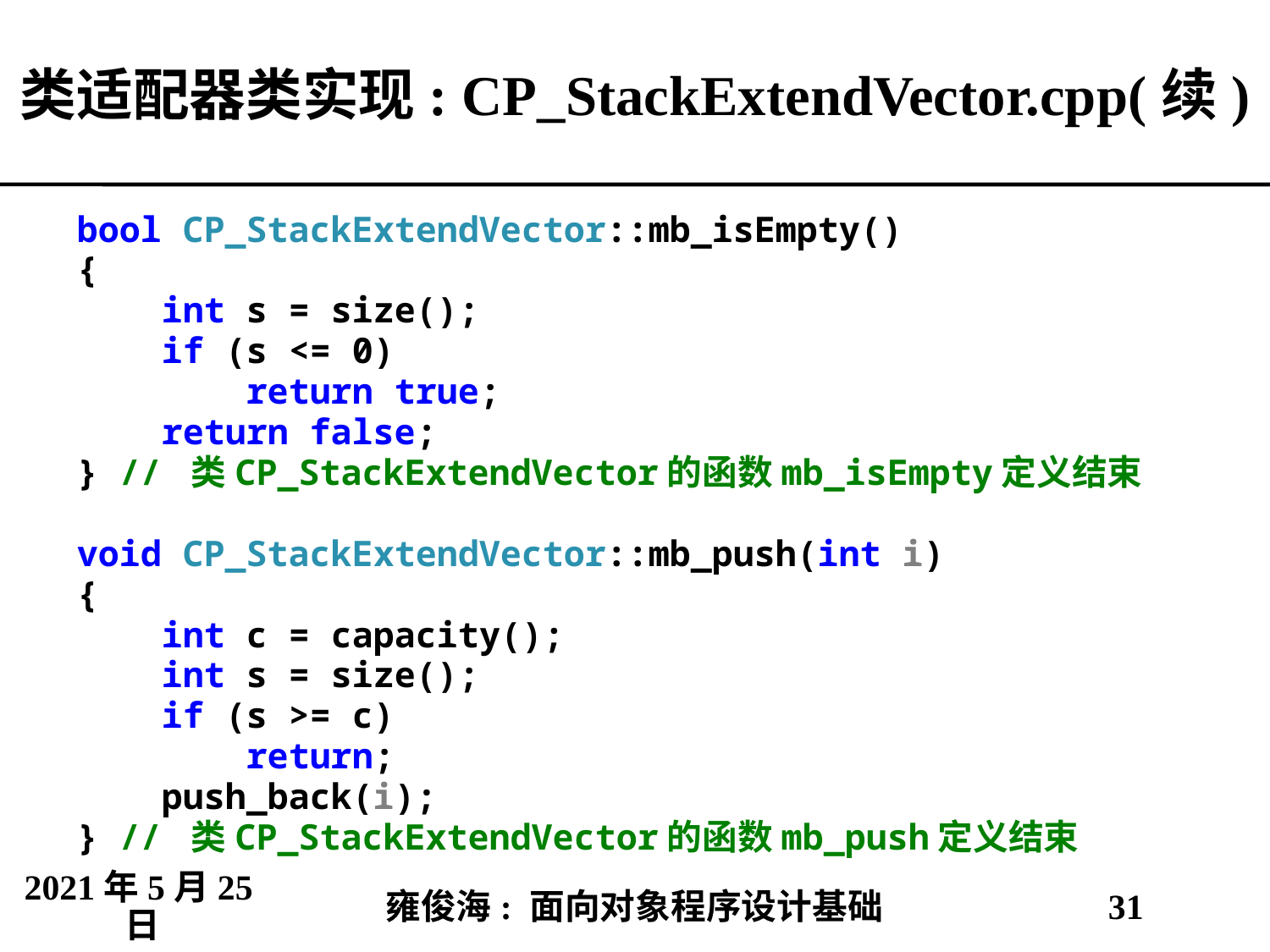

# 类适配器类实现: CP_StackExtendVector.cpp(续)

bool CP_StackExtendVector::mb_isEmpty()
{
    int s = size();
    if (s <= 0)
        return true;
    return false;
} // 类CP_StackExtendVector的函数mb_isEmpty定义结束

void CP_StackExtendVector::mb_push(int i)
{
    int c = capacity();
    int s = size();
    if (s >= c)
        return;
    push_back(i);
} // 类CP_StackExtendVector的函数mb_push定义结束
2021年5月25日
雍俊海: 面向对象程序设计基础
31